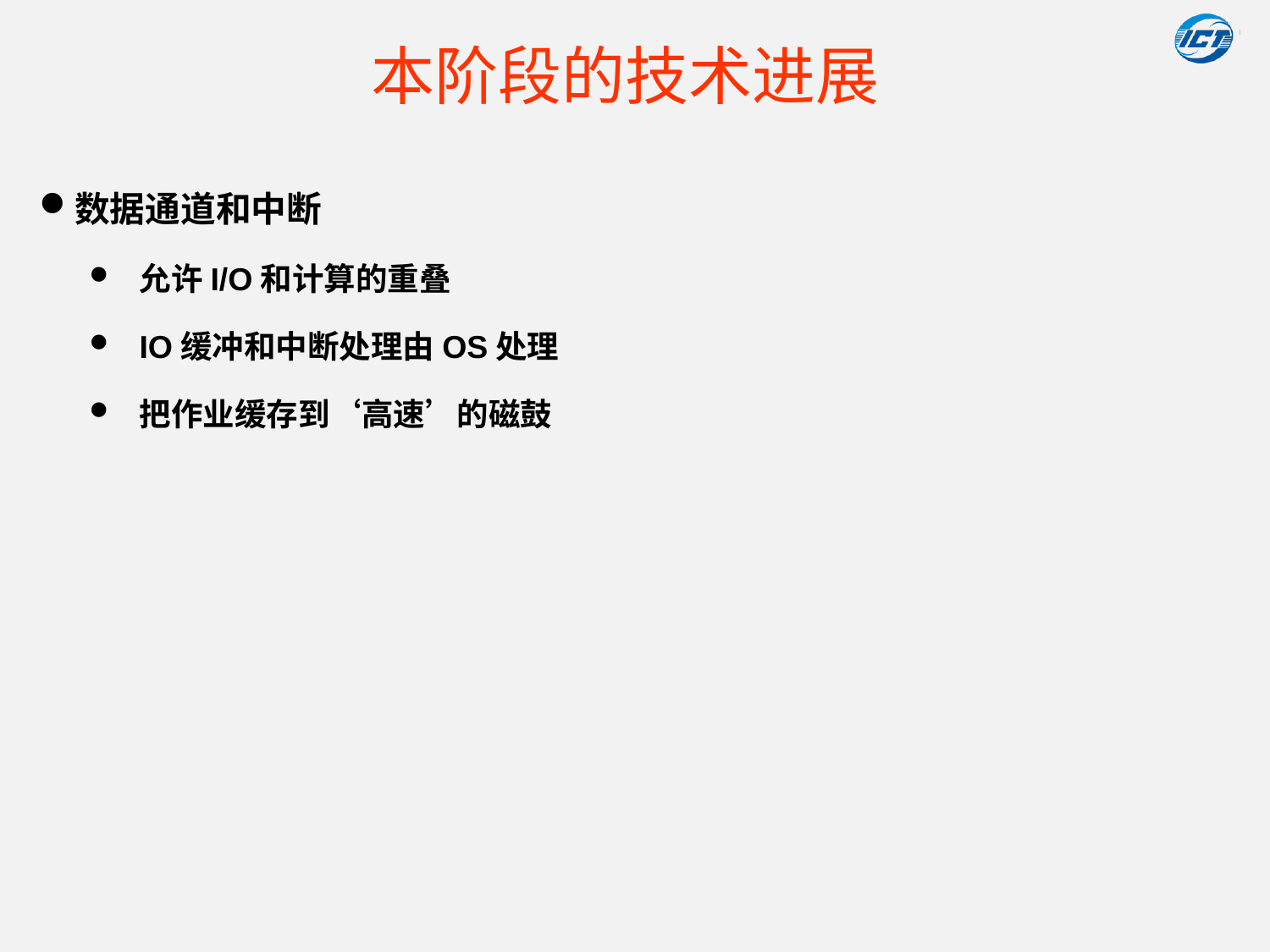

# 本阶段的技术进展
数据通道和中断
允许I/O和计算的重叠
IO缓冲和中断处理由OS处理
把作业缓存到‘高速’的磁鼓